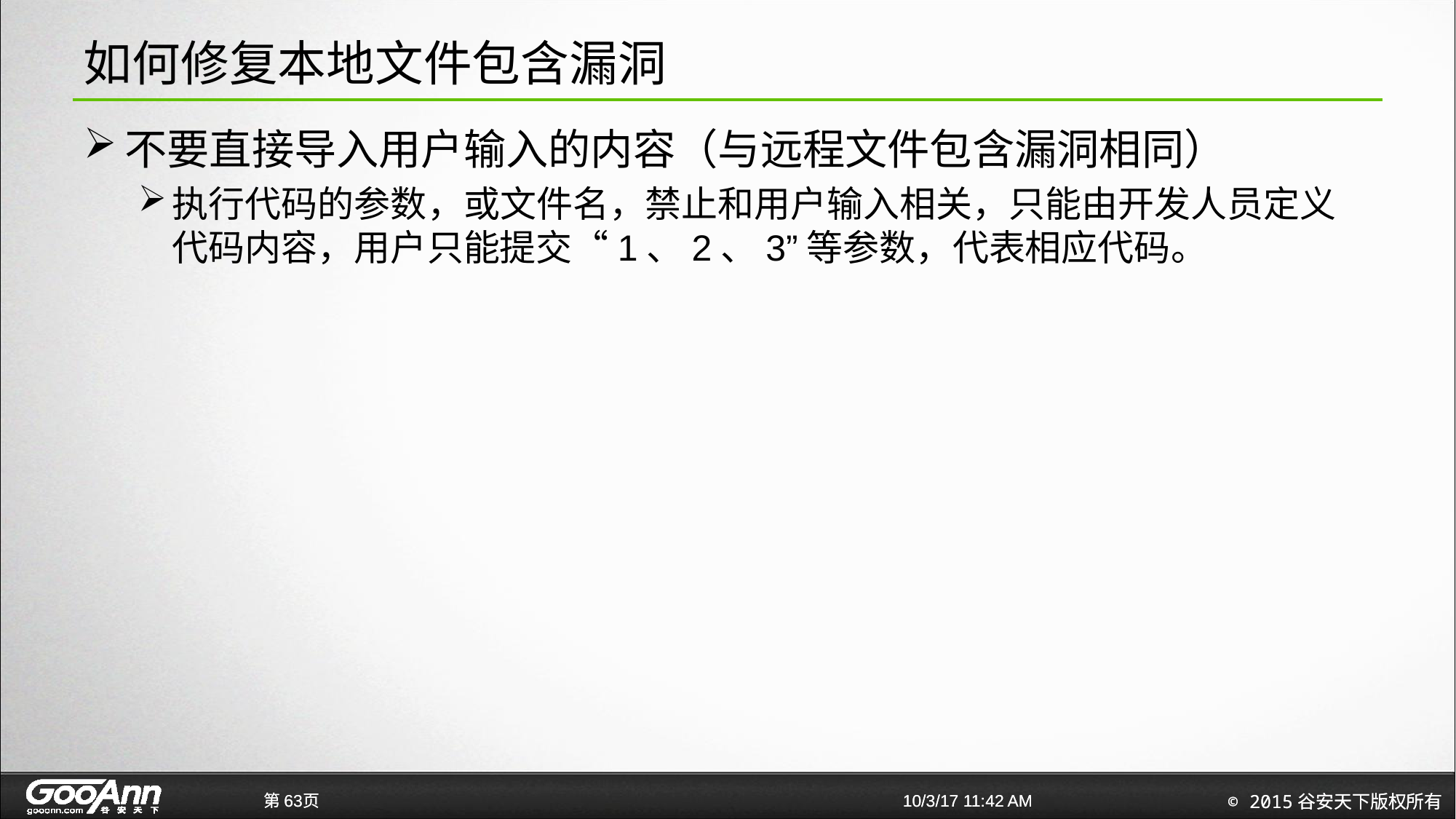

# 如何修复本地文件包含漏洞
不要直接导入用户输入的内容（与远程文件包含漏洞相同）
执行代码的参数，或文件名，禁止和用户输入相关，只能由开发人员定义代码内容，用户只能提交“1、2、3”等参数，代表相应代码。